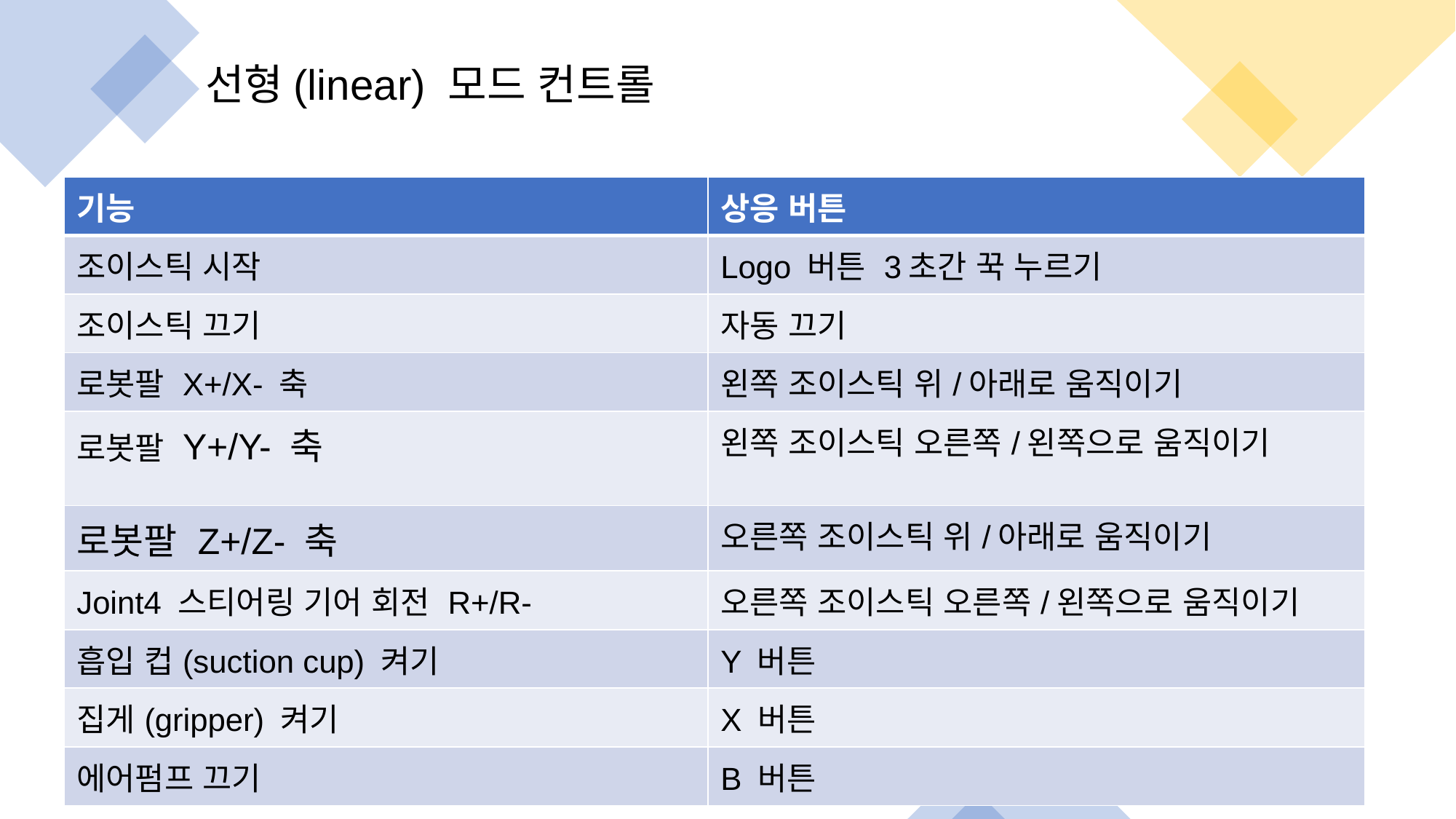

선형(linear) 모드 컨트롤

| 기능 | 상응 버튼 |
| --- | --- |
| 조이스틱 시작 | Logo 버튼 3초간 꾹 누르기 |
| 조이스틱 끄기 | 자동 끄기 |
| 로봇팔 X+/X- 축 | 왼쪽 조이스틱 위/아래로 움직이기 |
| 로봇팔 Y+/Y- 축 | 왼쪽 조이스틱 오른쪽/왼쪽으로 움직이기 |
| 로봇팔 Z+/Z- 축 | 오른쪽 조이스틱 위/아래로 움직이기 |
| Joint4 스티어링 기어 회전 R+/R- | 오른쪽 조이스틱 오른쪽/왼쪽으로 움직이기 |
| 흡입 컵(suction cup) 켜기 | Y 버튼 |
| 집게(gripper) 켜기 | X 버튼 |
| 에어펌프 끄기 | B 버튼 |